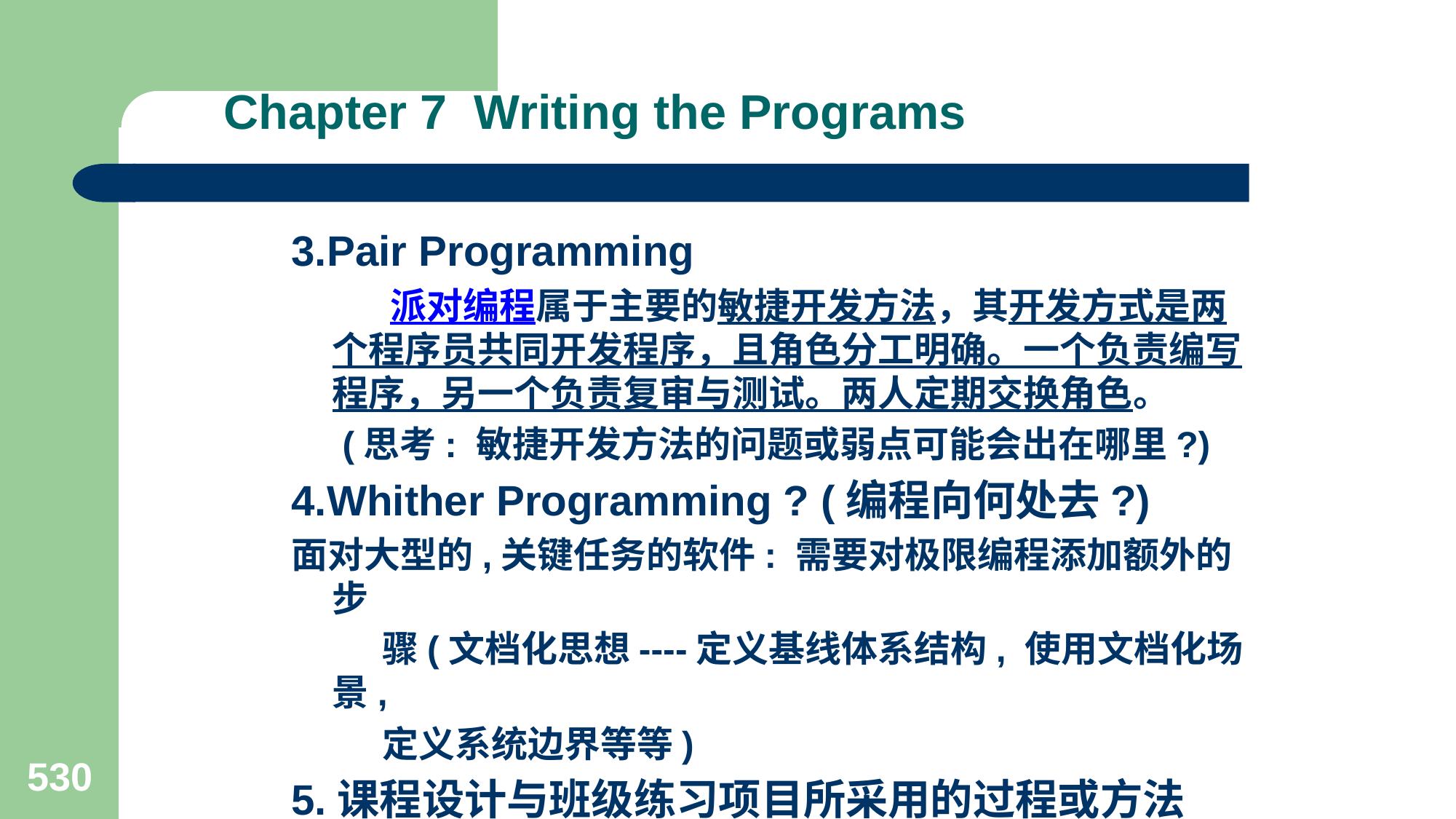

# Chapter 7  Writing the Programs
3.Pair Programming
           派对编程属于主要的敏捷开发方法，其开发方式是两个程序员共同开发程序，且角色分工明确。一个负责编写程序，另一个负责复审与测试。两人定期交换角色。
     (思考: 敏捷开发方法的问题或弱点可能会出在哪里?)
4.Whither Programming ? (编程向何处去?)
面对大型的,关键任务的软件: 需要对极限编程添加额外的步
          骤(文档化思想----定义基线体系结构, 使用文档化场景,
          定义系统边界等等)
5.课程设计与班级练习项目所采用的过程或方法
    ----比敏捷方法复杂些, 远低于重量级方法.
530